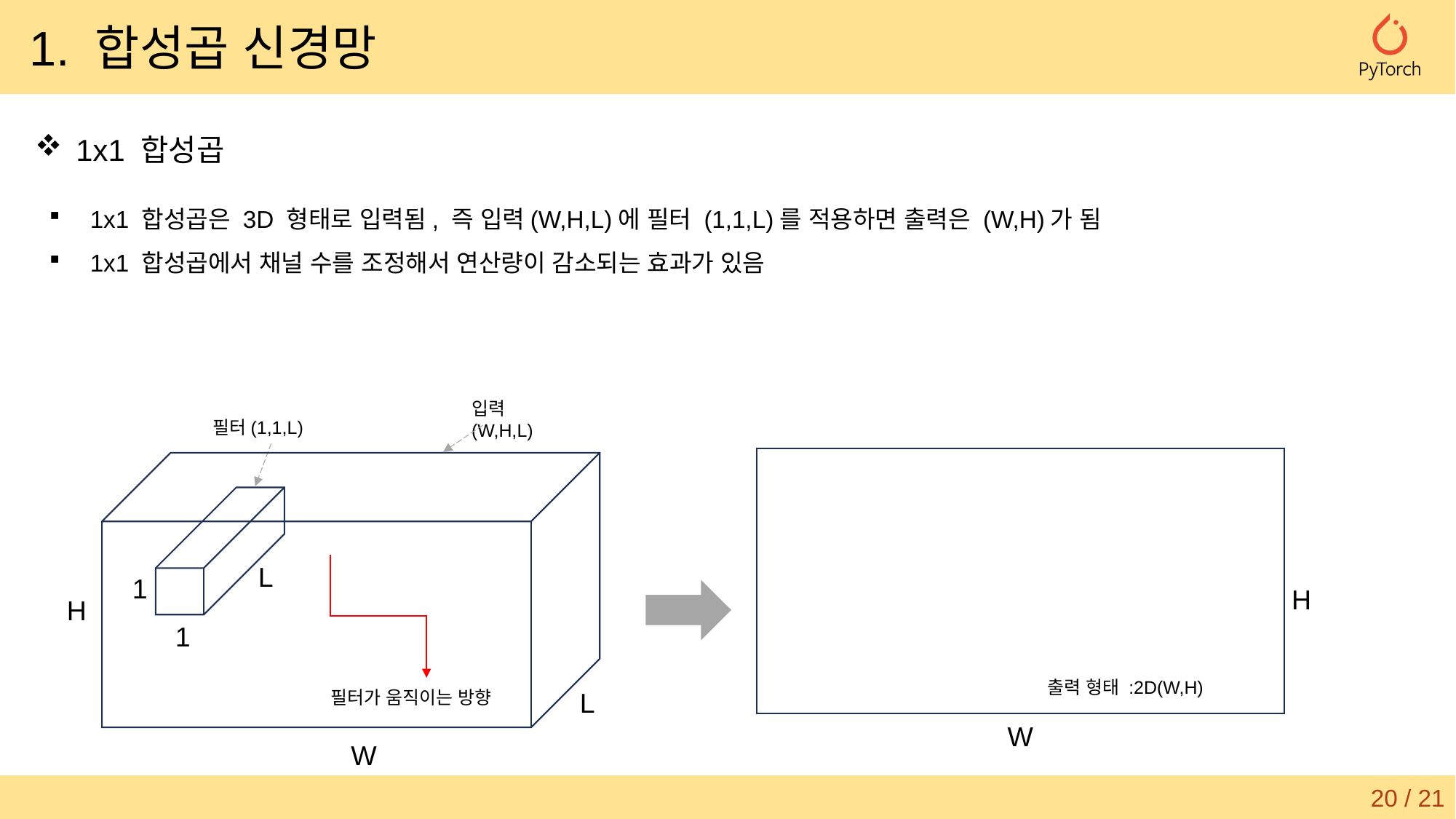

1. 합성곱 신경망
1x1 합성곱
1x1 합성곱은 3D 형태로 입력됨, 즉 입력(W,H,L)에 필터 (1,1,L)를 적용하면 출력은 (W,H)가 됨
1x1 합성곱에서 채널 수를 조정해서 연산량이 감소되는 효과가 있음
입력(W,H,L)
필터(1,1,L)

L
1
H

H
1
출력 형태 :2D(W,H)
필터가 움직이는 방향
L
W
W
20 / 21